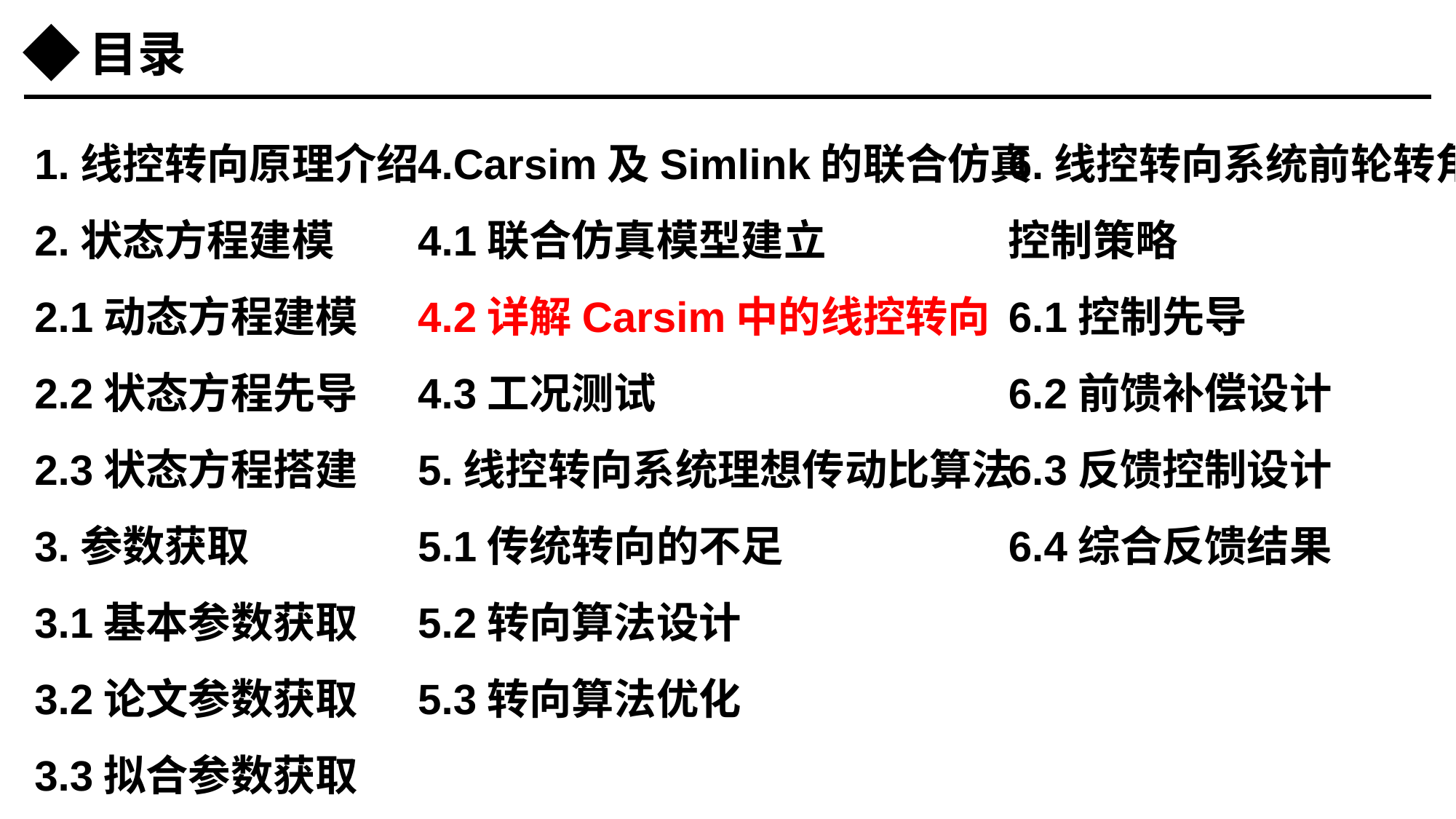

目录

1.线控转向原理介绍
2.状态方程建模
2.1动态方程建模
2.2状态方程先导
2.3状态方程搭建
3.参数获取
3.1基本参数获取
3.2论文参数获取
3.3拟合参数获取

4.Carsim及Simlink的联合仿真
4.1联合仿真模型建立
4.2详解Carsim中的线控转向
4.3工况测试
5.线控转向系统理想传动比算法
5.1传统转向的不足
5.2转向算法设计
5.3转向算法优化

6.线控转向系统前轮转角
控制策略
6.1控制先导
6.2前馈补偿设计
6.3反馈控制设计
6.4综合反馈结果